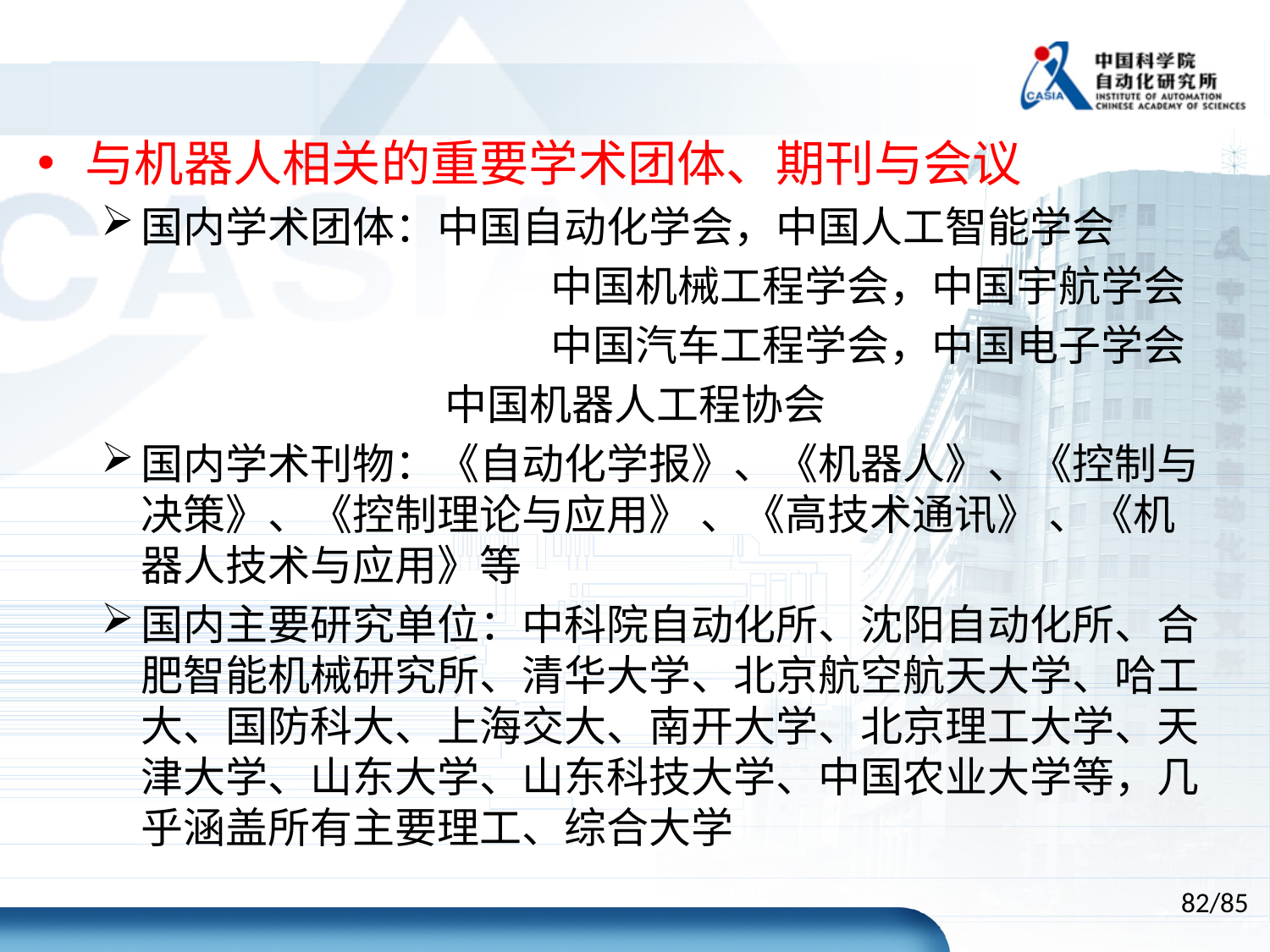

与机器人相关的重要学术团体、期刊与会议
国内学术团体：中国自动化学会，中国人工智能学会
				  中国机械工程学会，中国宇航学会
				  中国汽车工程学会，中国电子学会
                                   中国机器人工程协会
国内学术刊物：《自动化学报》、《机器人》、《控制与决策》、《控制理论与应用》 、《高技术通讯》 、《机器人技术与应用》等
国内主要研究单位：中科院自动化所、沈阳自动化所、合肥智能机械研究所、清华大学、北京航空航天大学、哈工大、国防科大、上海交大、南开大学、北京理工大学、天津大学、山东大学、山东科技大学、中国农业大学等，几乎涵盖所有主要理工、综合大学
82/85